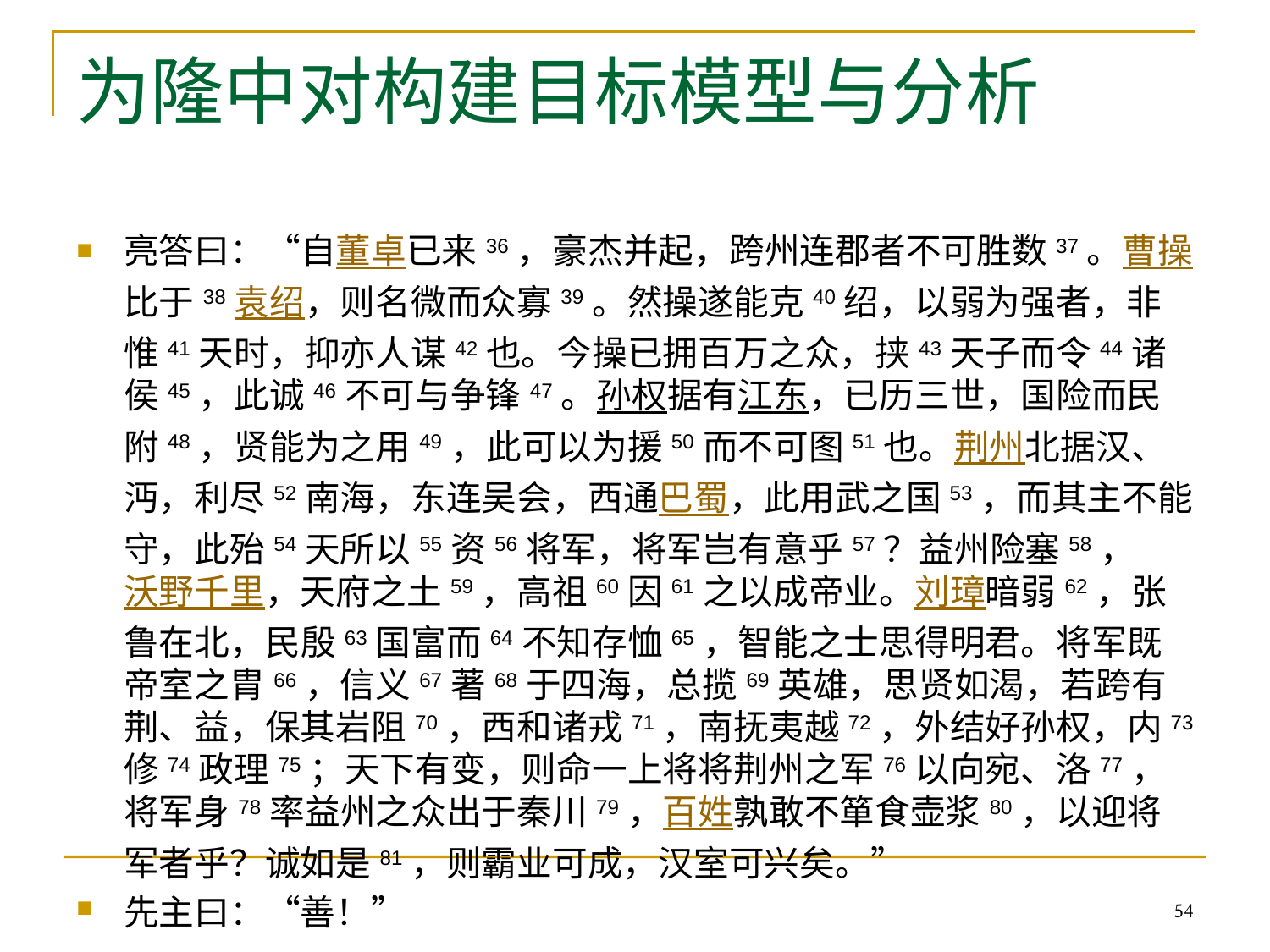

# 为隆中对构建目标模型与分析
亮答曰：“自董卓已来36，豪杰并起，跨州连郡者不可胜数37。曹操比于38袁绍，则名微而众寡39。然操遂能克40绍，以弱为强者，非惟41天时，抑亦人谋42也。今操已拥百万之众，挟43天子而令44诸侯45，此诚46不可与争锋47。孙权据有江东，已历三世，国险而民附48，贤能为之用49，此可以为援50而不可图51也。荆州北据汉、沔，利尽52南海，东连吴会，西通巴蜀，此用武之国53，而其主不能守，此殆54天所以55资56将军，将军岂有意乎57？益州险塞58，沃野千里，天府之土59，高祖60因61之以成帝业。刘璋暗弱62，张鲁在北，民殷63国富而64不知存恤65，智能之士思得明君。将军既帝室之胄66，信义67著68于四海，总揽69英雄，思贤如渴，若跨有 荆、益，保其岩阻70，西和诸戎71，南抚夷越72，外结好孙权，内73修74政理75；天下有变，则命一上将将荆州之军76以向宛、洛77，将军身78率益州之众出于秦川79，百姓孰敢不箪食壶浆80，以迎将军者乎？诚如是81，则霸业可成，汉室可兴矣。”
先主曰：“善！”
54